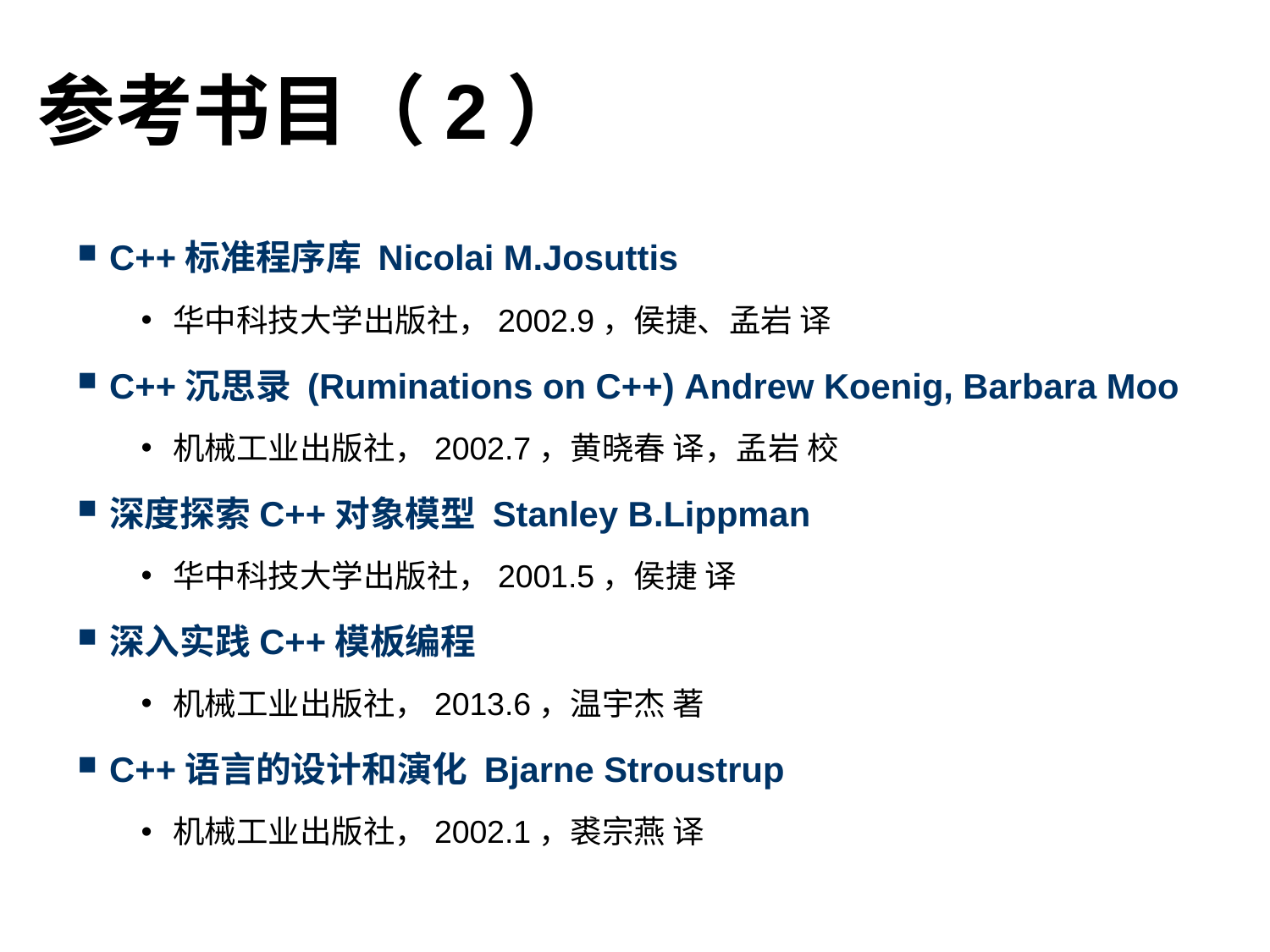

# 参考书目（2）
C++标准程序库 Nicolai M.Josuttis
华中科技大学出版社，2002.9，侯捷、孟岩 译
C++沉思录 (Ruminations on C++) Andrew Koenig, Barbara Moo
机械工业出版社，2002.7，黄晓春 译，孟岩 校
深度探索C++对象模型 Stanley B.Lippman
华中科技大学出版社，2001.5，侯捷 译
深入实践C++模板编程
机械工业出版社，2013.6，温宇杰 著
C++语言的设计和演化 Bjarne Stroustrup
机械工业出版社，2002.1，裘宗燕 译

7